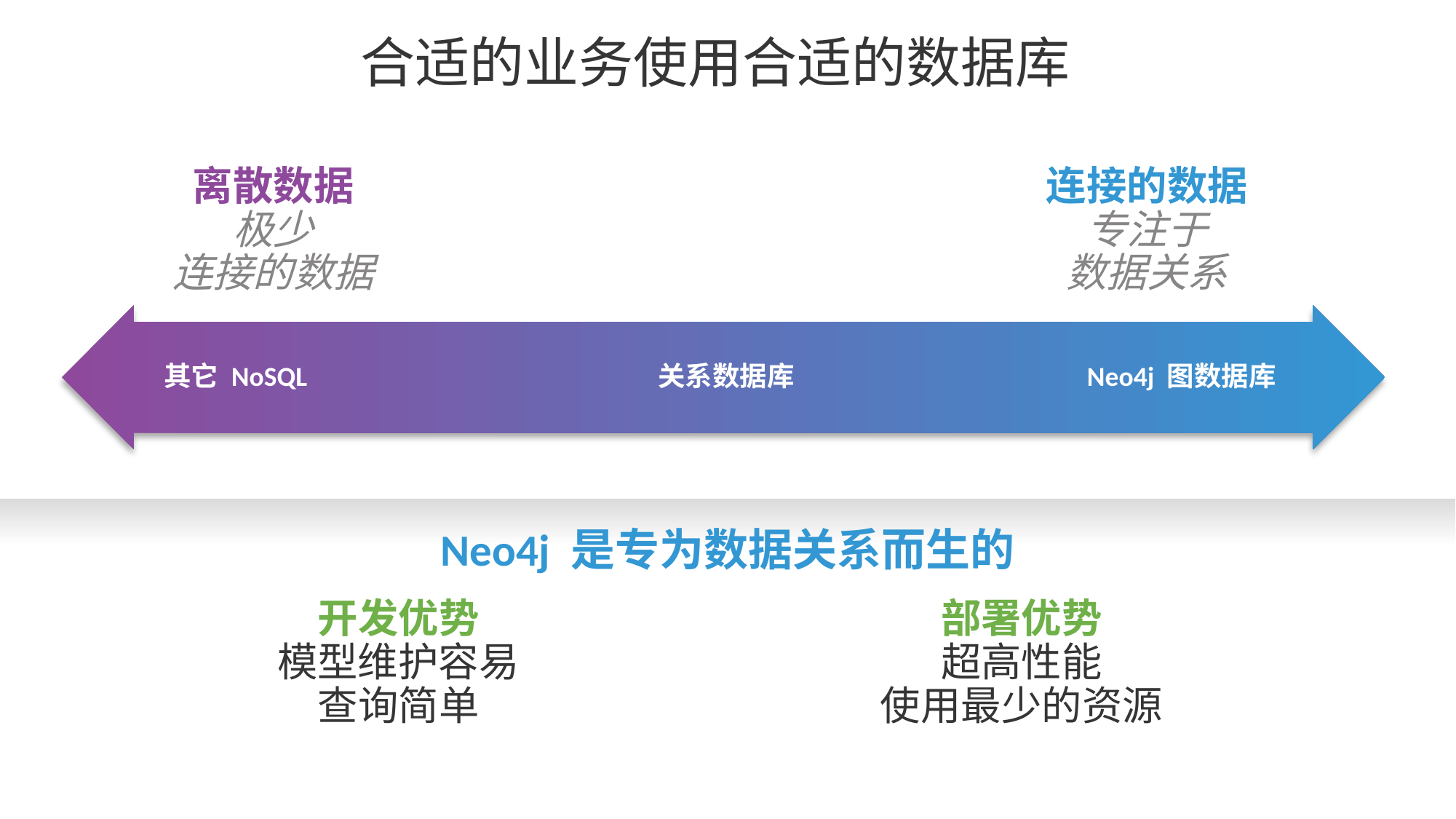

# 合适的业务使用合适的数据库
离散数据
极少
连接的数据
连接的数据
专注于
数据关系

其它 NoSQL
关系数据库
Neo4j 图数据库
Neo4j 是专为数据关系而生的
开发优势
模型维护容易
查询简单
部署优势
超高性能
使用最少的资源